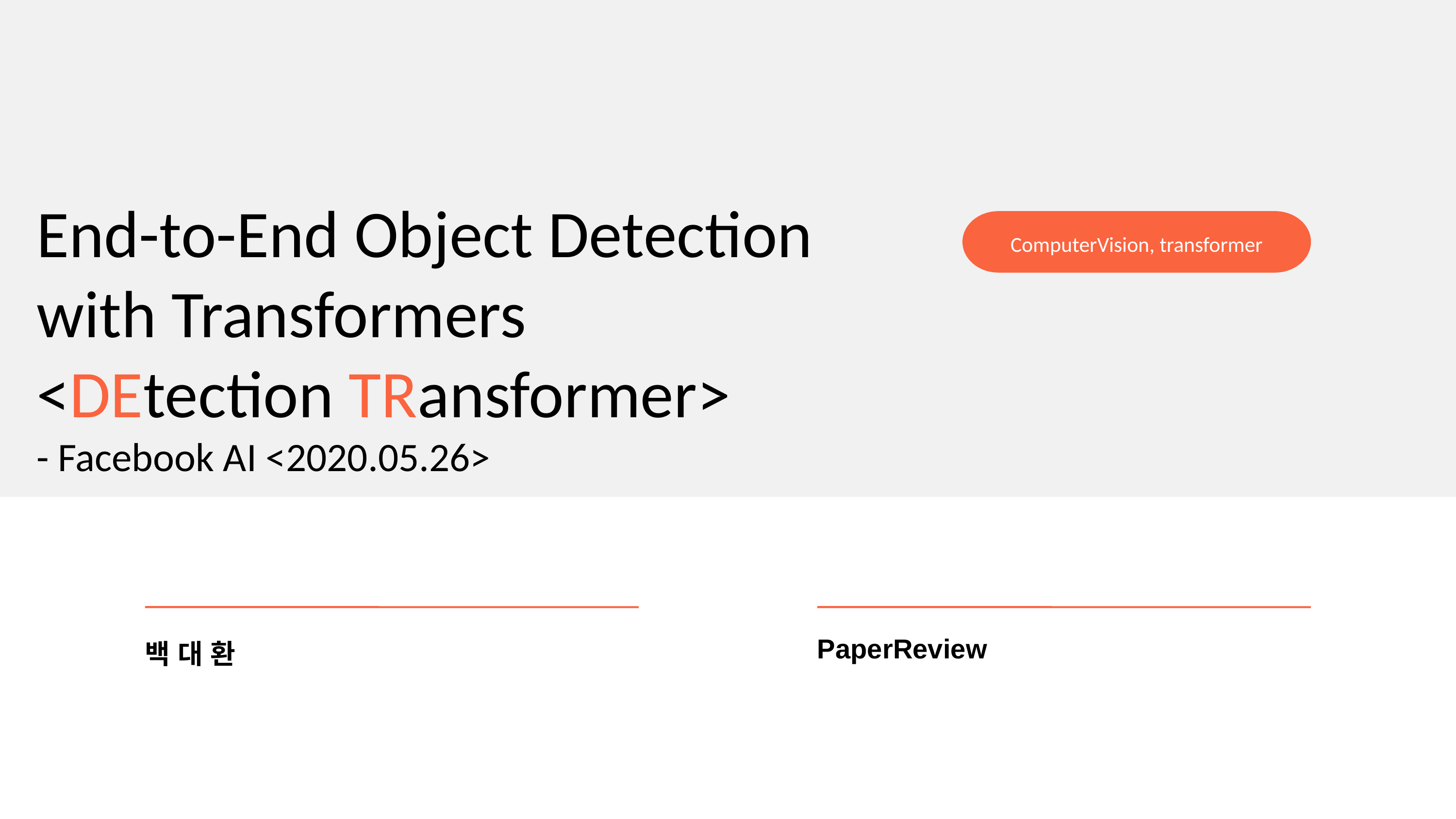

End-to-End Object Detection with Transformers
<DEtection TRansformer>
- Facebook AI <2020.05.26>

ComputerVision, transformer

백 대 환

PaperReview